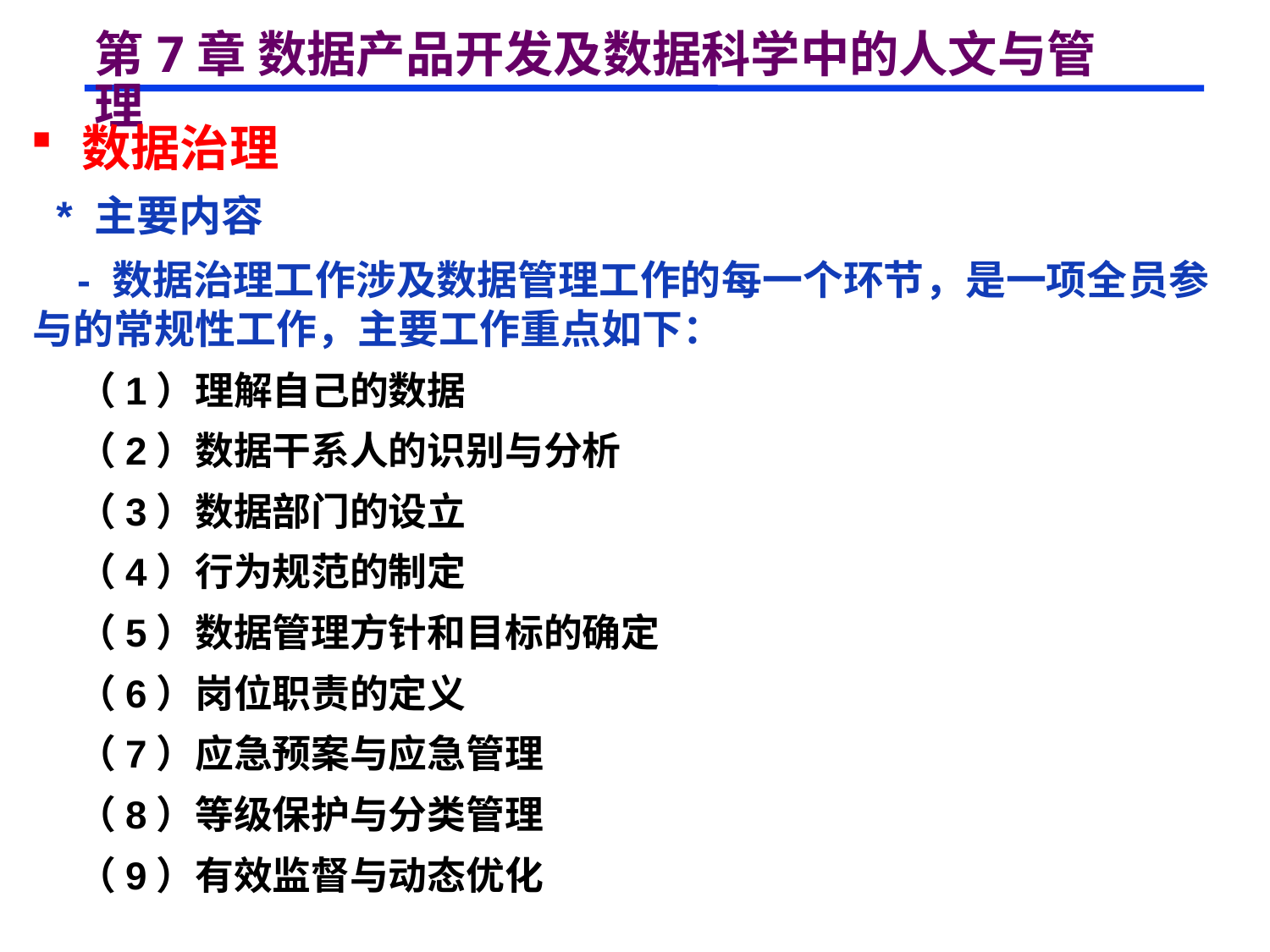

# 第7章 数据产品开发及数据科学中的人文与管理
 数据治理
  * 主要内容
    - 数据治理工作涉及数据管理工作的每一个环节，是一项全员参与的常规性工作，主要工作重点如下：
    （1）理解自己的数据
    （2）数据干系人的识别与分析
    （3）数据部门的设立
    （4）行为规范的制定
    （5）数据管理方针和目标的确定
    （6）岗位职责的定义
    （7）应急预案与应急管理
    （8）等级保护与分类管理
    （9）有效监督与动态优化